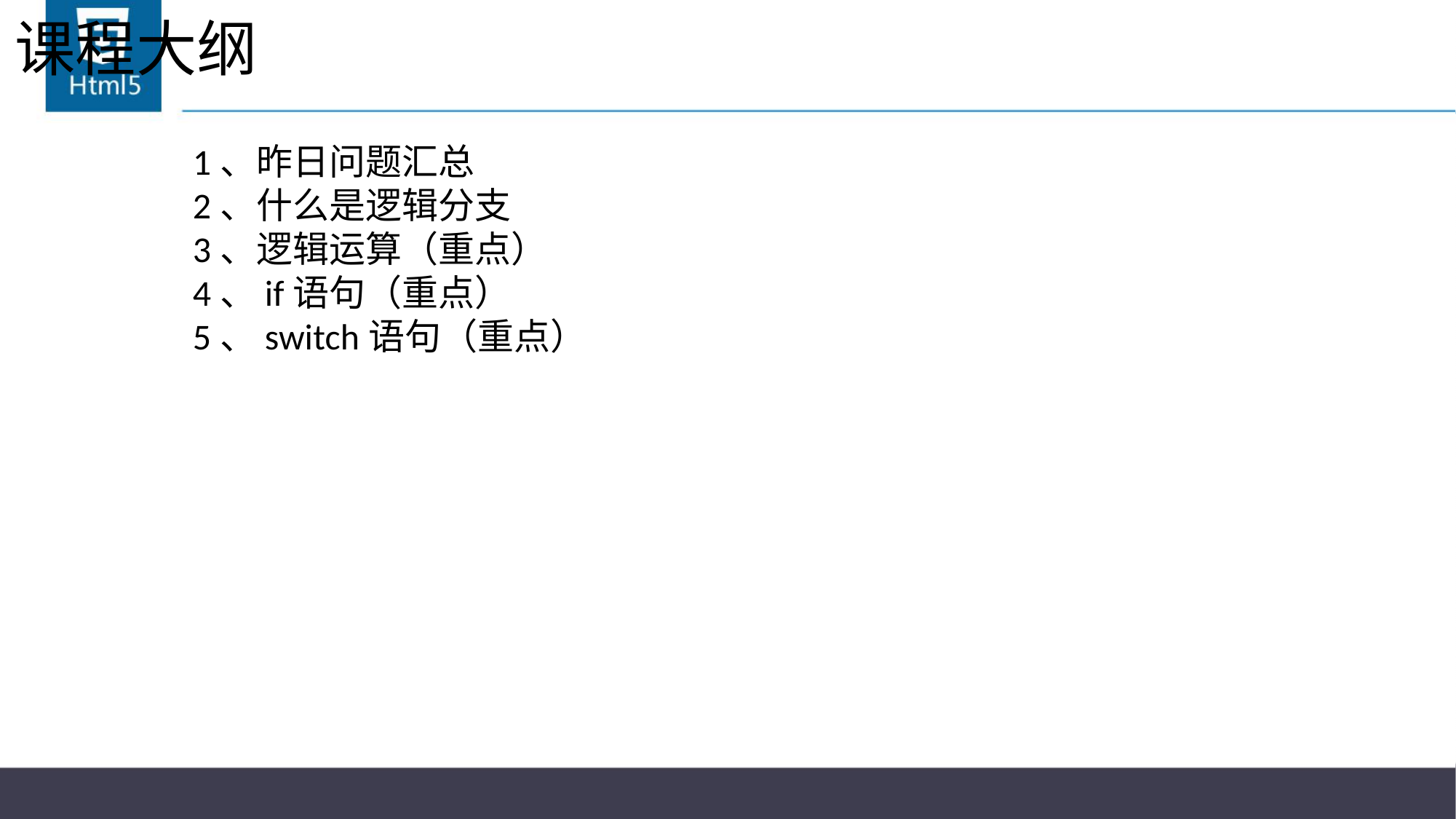

# 课程大纲
1、昨日问题汇总
2、什么是逻辑分支
3、逻辑运算（重点）
4、if语句（重点）
5、switch语句（重点）